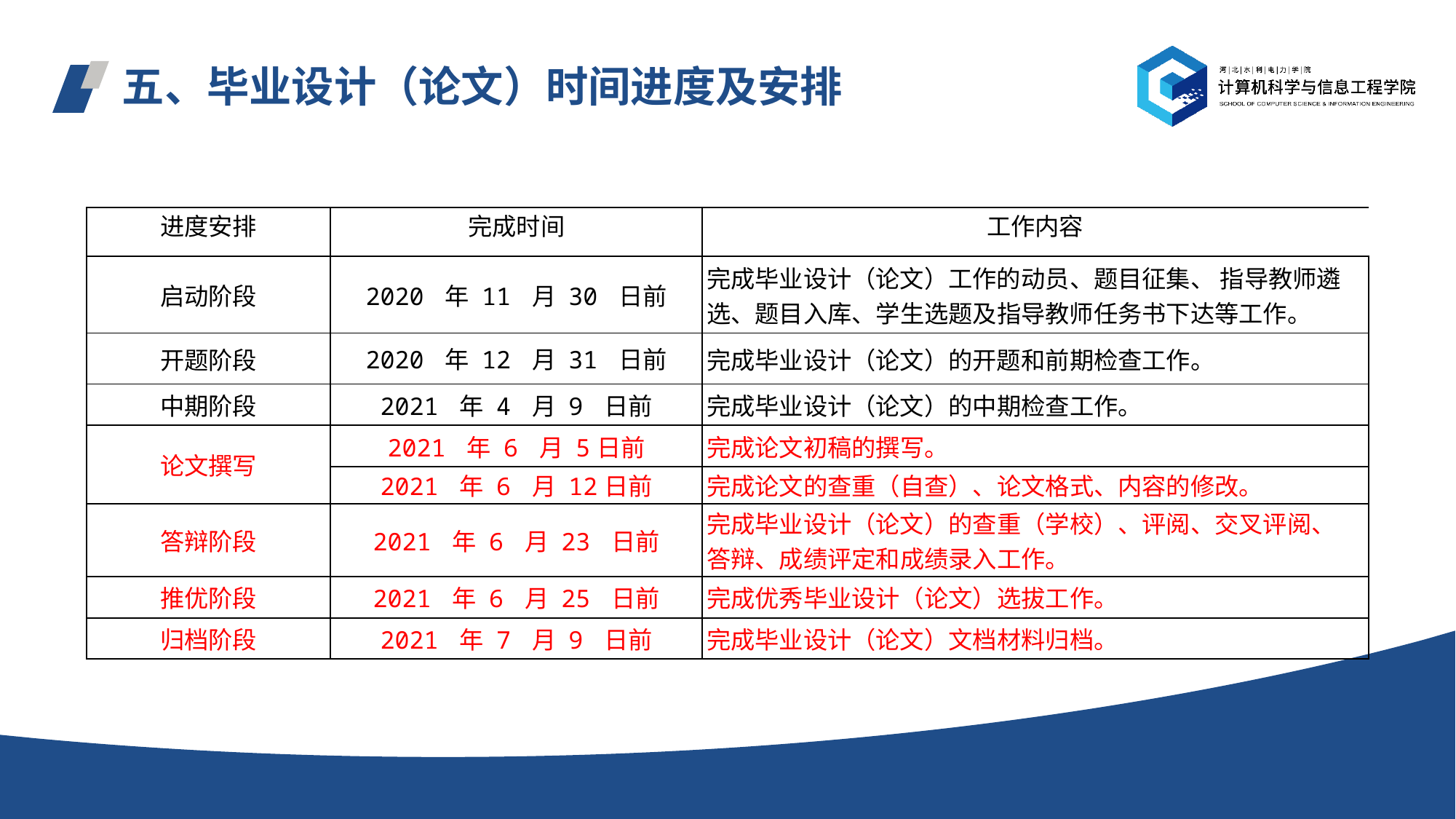

# 五、毕业设计（论文）时间进度及安排
| 进度安排 | 完成时间 | 工作内容 |
| --- | --- | --- |
| 启动阶段 | 2020 年 11 月 30 日前 | 完成毕业设计（论文）工作的动员、题目征集、 指导教师遴选、题目入库、学生选题及指导教师任务书下达等工作。 |
| 开题阶段 | 2020 年 12 月 31 日前 | 完成毕业设计（论文）的开题和前期检查工作。 |
| 中期阶段 | 2021 年 4 月 9 日前 | 完成毕业设计（论文）的中期检查工作。 |
| 论文撰写 | 2021 年 6 月 5日前 | 完成论文初稿的撰写。 |
|  | 2021 年 6 月 12日前 | 完成论文的查重（自查）、论文格式、内容的修改。 |
| 答辩阶段 | 2021 年 6 月 23 日前 | 完成毕业设计（论文）的查重（学校）、评阅、交叉评阅、 答辩、成绩评定和成绩录入工作。 |
| 推优阶段 | 2021 年 6 月 25 日前 | 完成优秀毕业设计（论文）选拔工作。 |
| 归档阶段 | 2021 年 7 月 9 日前 | 完成毕业设计（论文）文档材料归档。 |